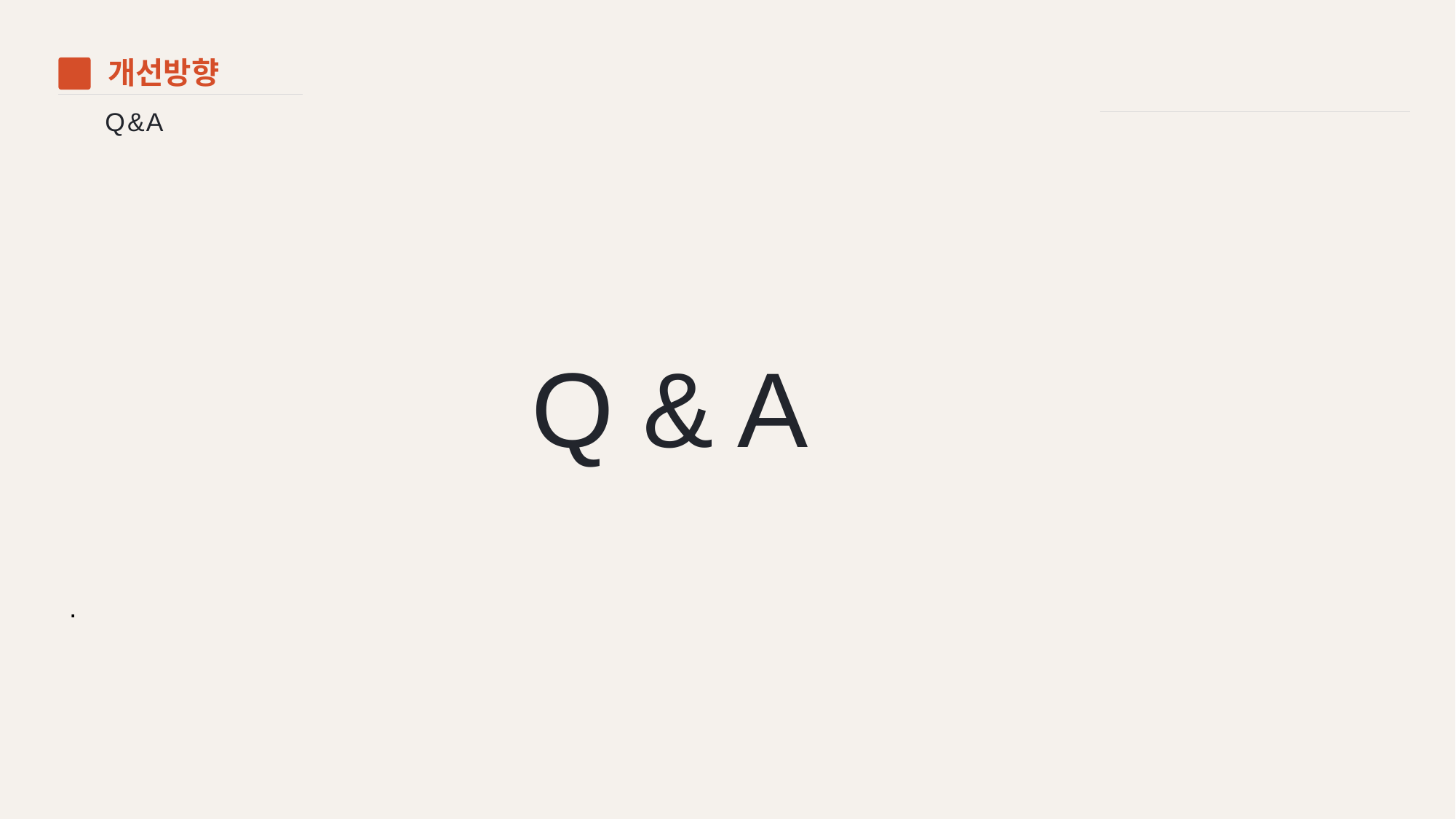

개선방향
03
Q & A
 Q & A

.